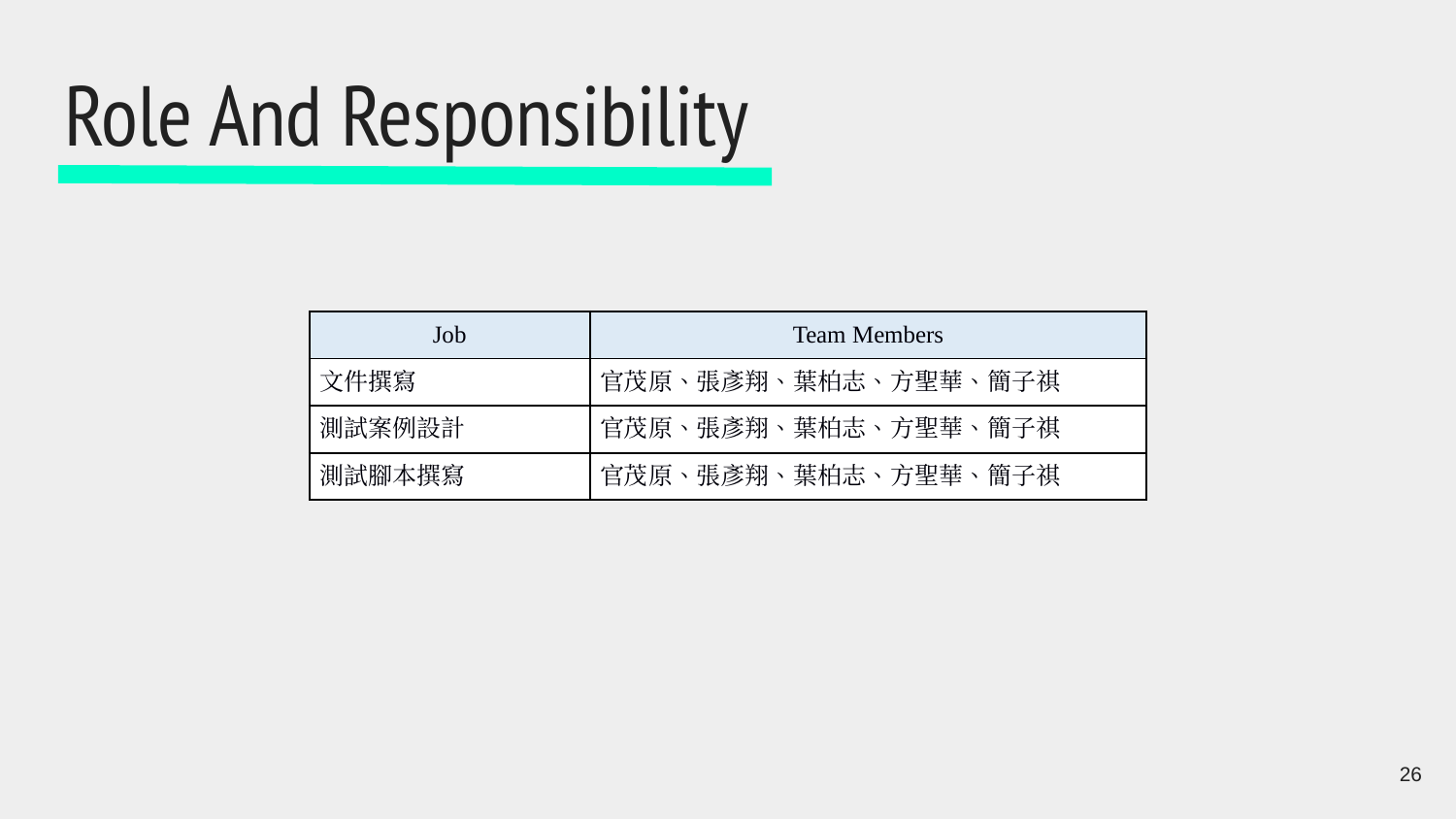

# Role And Responsibility
| Job | Team Members |
| --- | --- |
| 文件撰寫 | 官茂原、張彥翔、葉柏志、方聖華、簡子祺 |
| 測試案例設計 | 官茂原、張彥翔、葉柏志、方聖華、簡子祺 |
| 測試腳本撰寫 | 官茂原、張彥翔、葉柏志、方聖華、簡子祺 |
26